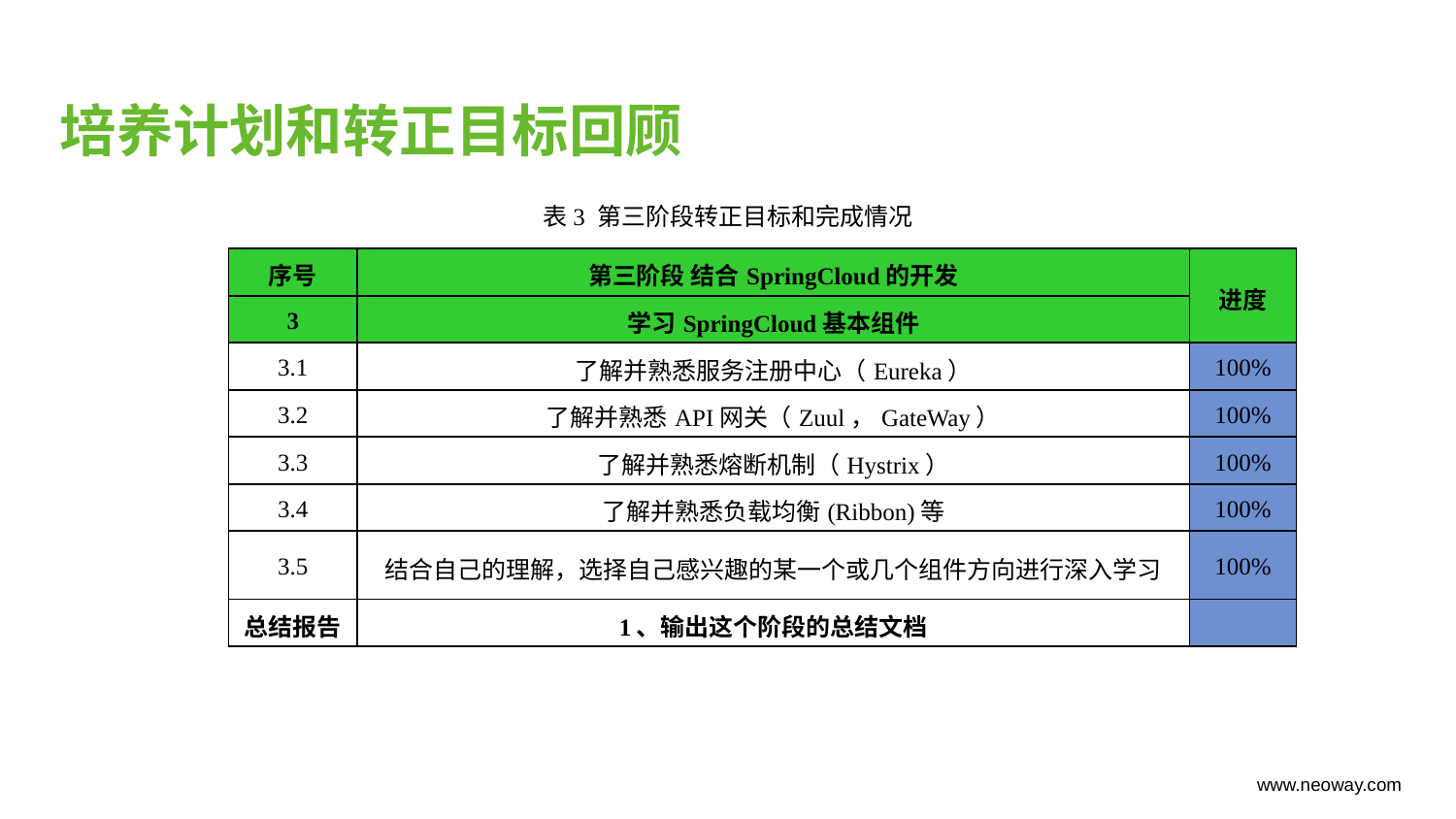

# 培养计划和转正目标回顾
表3 第三阶段转正目标和完成情况
| 序号 | 第三阶段 结合SpringCloud的开发 | 进度 |
| --- | --- | --- |
| 3 | 学习SpringCloud基本组件 |  |
| 3.1 | 了解并熟悉服务注册中心（Eureka） | 100% |
| 3.2 | 了解并熟悉API网关（Zuul，GateWay） | 100% |
| 3.3 | 了解并熟悉熔断机制（Hystrix） | 100% |
| 3.4 | 了解并熟悉负载均衡(Ribbon)等 | 100% |
| 3.5 | 结合自己的理解，选择自己感兴趣的某一个或几个组件方向进行深入学习 | 100% |
| 总结报告 | 1、输出这个阶段的总结文档 |  |